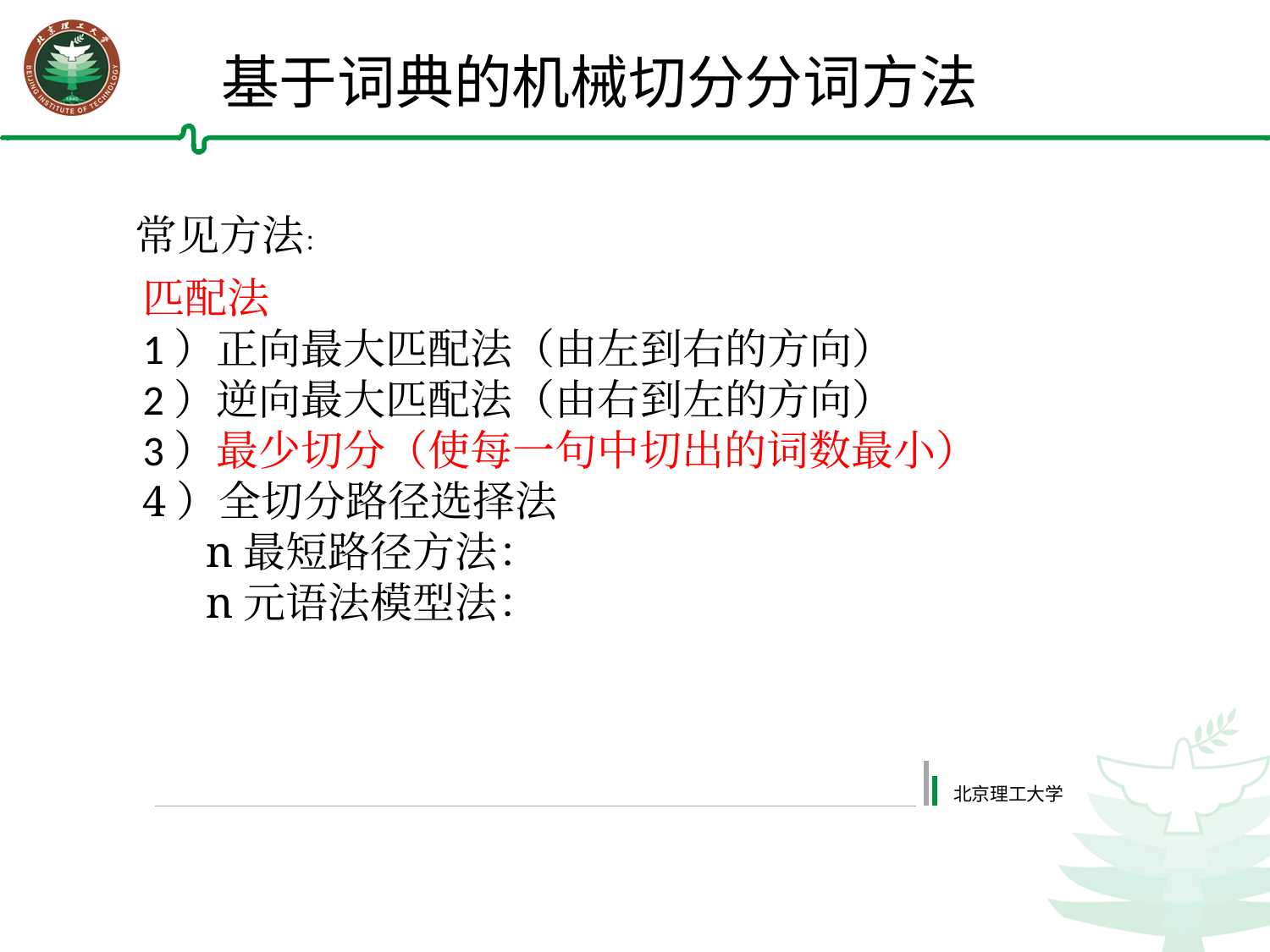

基于词典的机械切分分词方法

常见方法：
匹配法
1）正向最大匹配法（由左到右的方向）
2）逆向最大匹配法（由右到左的方向）
3）最少切分（使每一句中切出的词数最小）
4）全切分路径选择法
n最短路径方法：
n元语法模型法：

北京理工大学